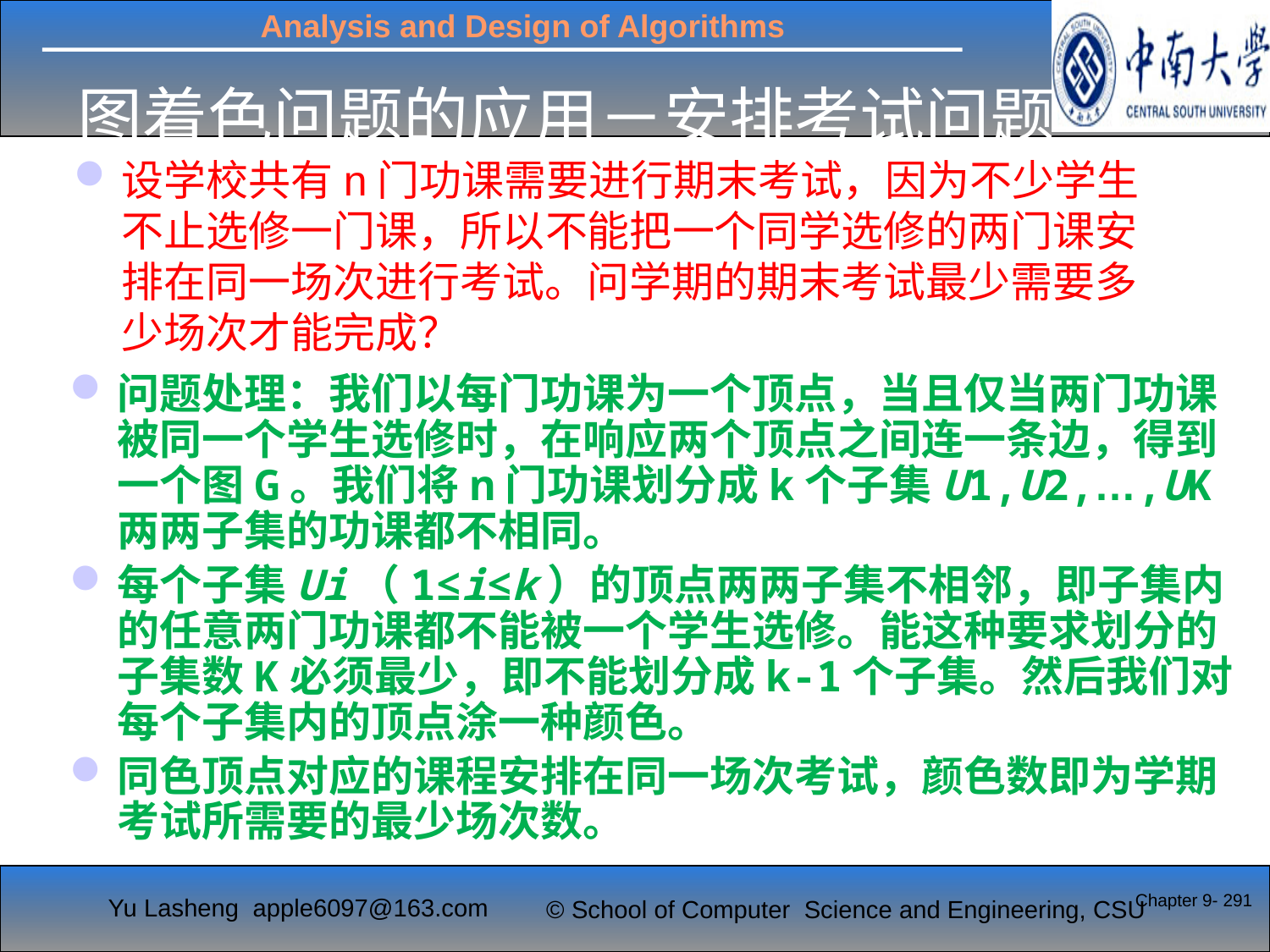

# 图着色问题的应用－安排考试问题
设学校共有n门功课需要进行期末考试，因为不少学生不止选修一门课，所以不能把一个同学选修的两门课安排在同一场次进行考试。问学期的期末考试最少需要多少场次才能完成？
问题处理：我们以每门功课为一个顶点，当且仅当两门功课被同一个学生选修时，在响应两个顶点之间连一条边，得到一个图G。我们将n门功课划分成k个子集U1,U2,…,UK两两子集的功课都不相同。
每个子集Ui（1≤i≤k）的顶点两两子集不相邻，即子集内的任意两门功课都不能被一个学生选修。能这种要求划分的子集数K必须最少，即不能划分成k-1个子集。然后我们对每个子集内的顶点涂一种颜色。
同色顶点对应的课程安排在同一场次考试，颜色数即为学期考试所需要的最少场次数。

Chapter 9- 291